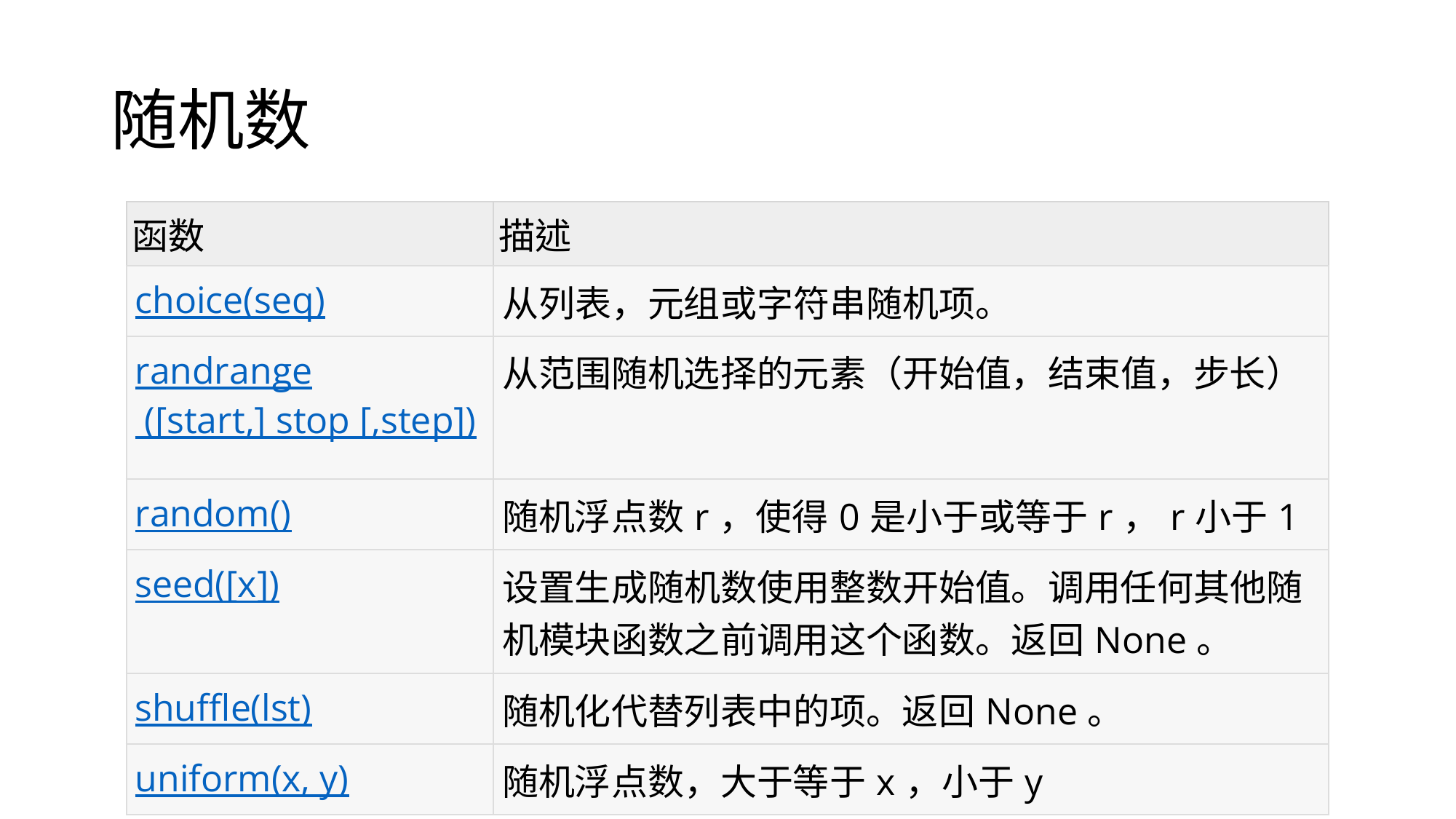

# 随机数
| 函数 | 描述 |
| --- | --- |
| choice(seq) | 从列表，元组或字符串随机项。 |
| randrange ([start,] stop [,step]) | 从范围随机选择的元素（开始值，结束值，步长） |
| random() | 随机浮点数r，使得0是小于或等于r，r小于1 |
| seed([x]) | 设置生成随机数使用整数开始值。调用任何其他随机模块函数之前调用这个函数。返回None。 |
| shuffle(lst) | 随机化代替列表中的项。返回None。 |
| uniform(x, y) | 随机浮点数，大于等于x，小于y |